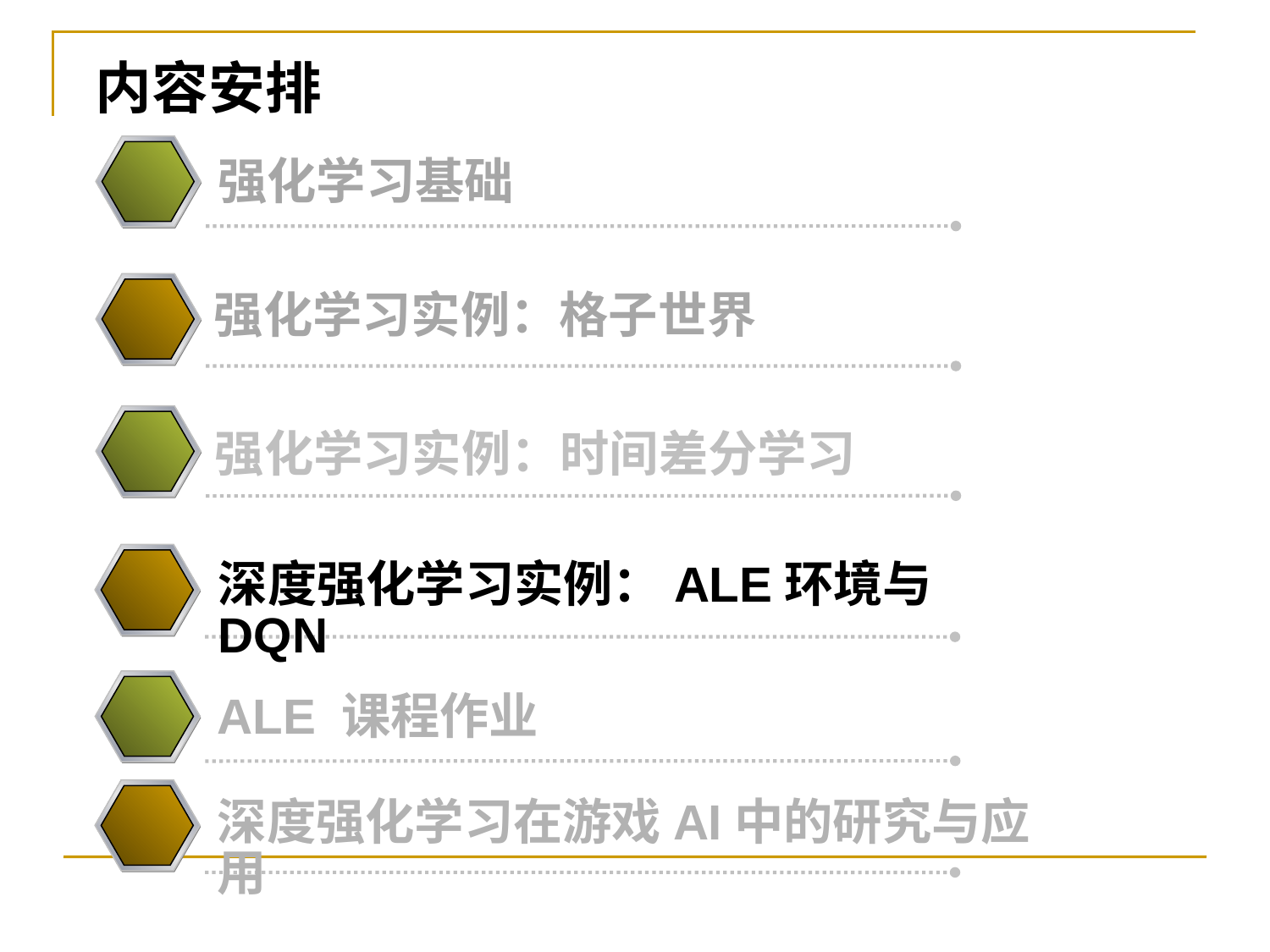

内容安排

强化学习基础

强化学习实例：格子世界

强化学习实例：时间差分学习

深度强化学习实例：ALE环境与DQN

ALE 课程作业

深度强化学习在游戏AI中的研究与应用